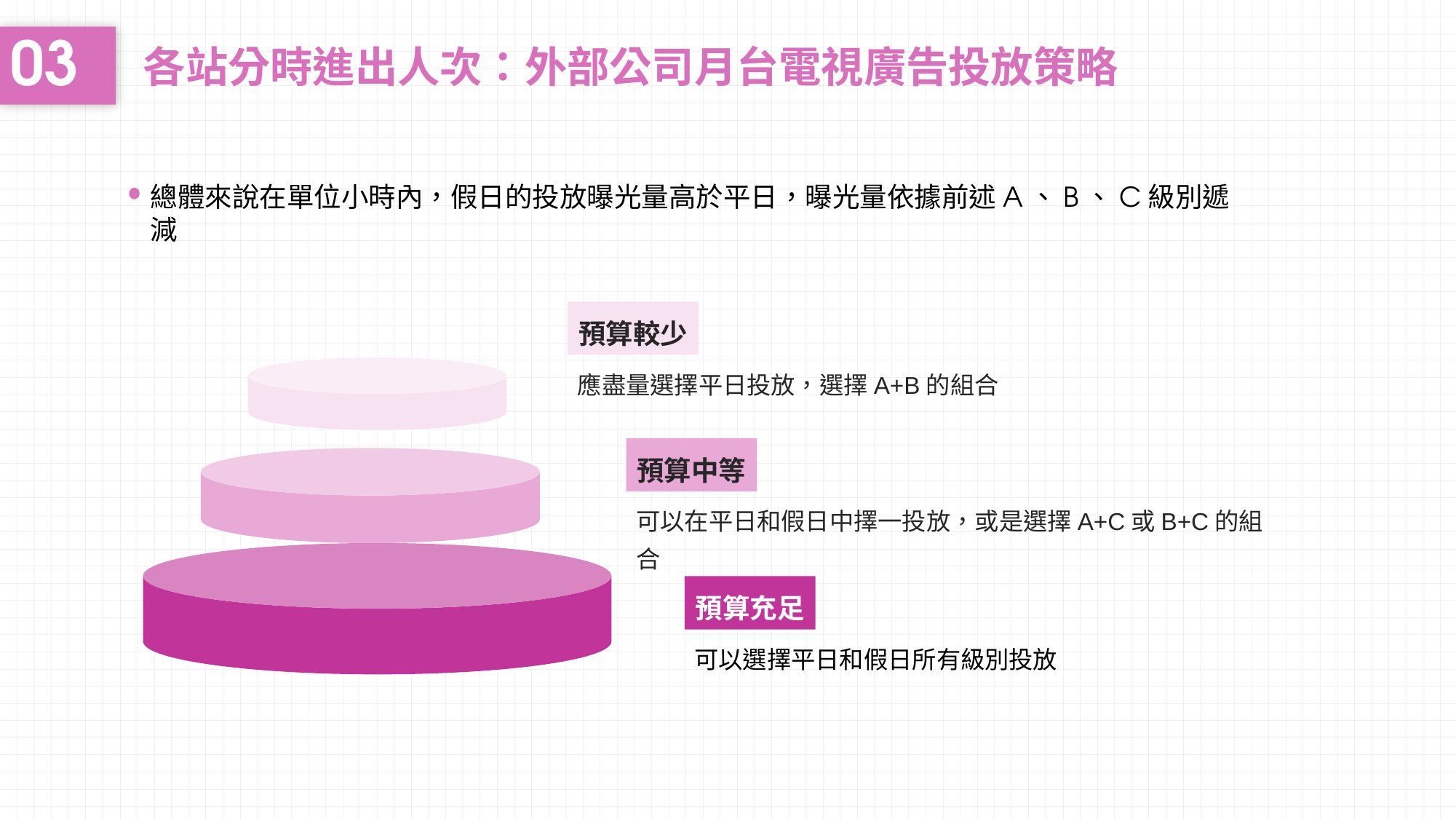

03
各站分時進出人次：外部公司月台電視廣告投放策略
總體來說在單位小時內，假日的投放曝光量高於平日，曝光量依據前述A、B、C級別遞減

預算較少
應盡量選擇平日投放，選擇A+B的組合

預算中等

可以在平日和假日中擇一投放，或是選擇A+C或B+C的組合

預算充足
可以選擇平日和假日所有級別投放